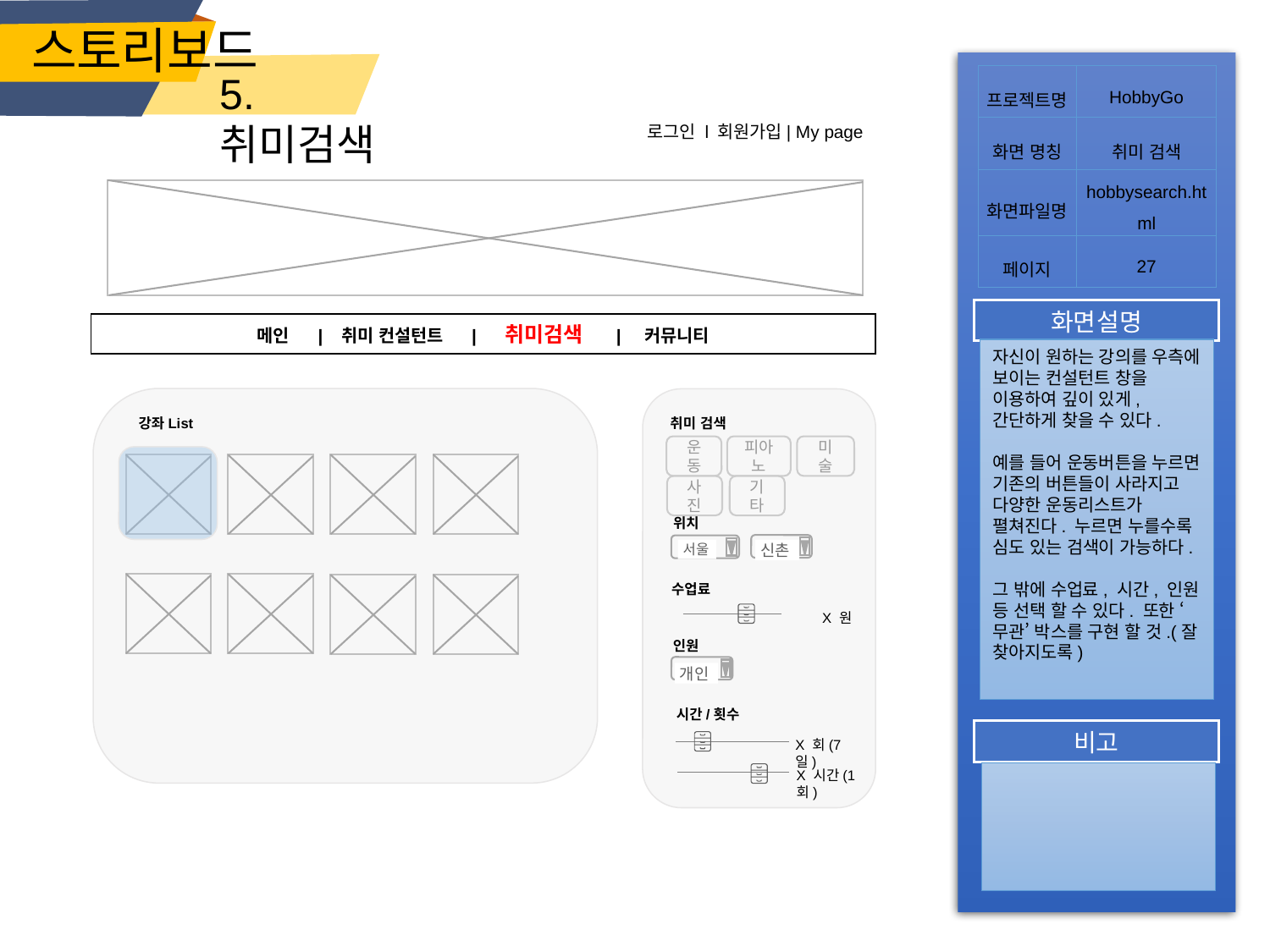

스토리보드

5.취미검색
| 프로젝트명 | HobbyGo |
| --- | --- |
| 화면 명칭 | 취미 검색 |
| 화면파일명 | hobbysearch.html |
| 페이지 | 27 |
 로그인 l 회원가입| My page

화면설명
메인     |   취미 컨설턴트     |     취미검색      |    커뮤니티
자신이 원하는 강의를 우측에 보이는 컨설턴트 창을 이용하여 깊이 있게, 간단하게 찾을 수 있다.

예를 들어 운동버튼을 누르면 기존의 버튼들이 사라지고 다양한 운동리스트가 펼쳐진다. 누르면 누를수록 심도 있는 검색이 가능하다.

그 밖에 수업료, 시간, 인원 등 선택 할 수 있다. 또한 ‘무관’ 박스를 구현 할 것.(잘 찾아지도록)

취미 검색
위치

신촌

서울
수업료
X 원

인원

개인
시간/횟수
X 회(7일)

X 시간(1회)

강좌List
운동
피아노
미술

사진
기타

비고